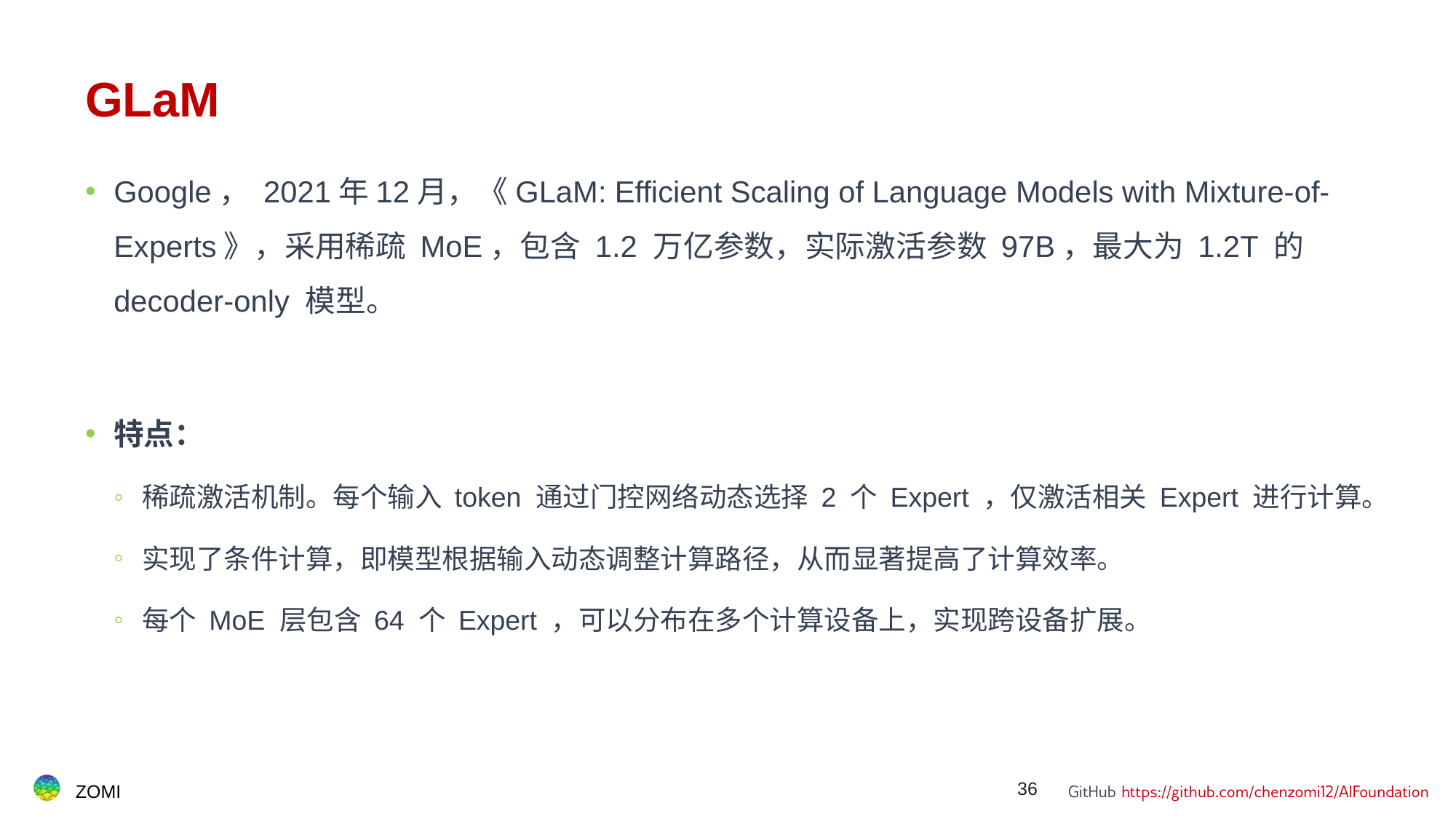

# GLaM
Google， 2021年12月，《GLaM: Efficient Scaling of Language Models with Mixture-of-Experts》，采用稀疏 MoE，包含 1.2 万亿参数，实际激活参数 97B，最大为 1.2T 的 decoder-only 模型。

特点：
稀疏激活机制。每个输入 token 通过门控网络动态选择 2 个 Expert ，仅激活相关 Expert 进行计算。
实现了条件计算，即模型根据输入动态调整计算路径，从而显著提高了计算效率。
每个 MoE 层包含 64 个 Expert ，可以分布在多个计算设备上，实现跨设备扩展。